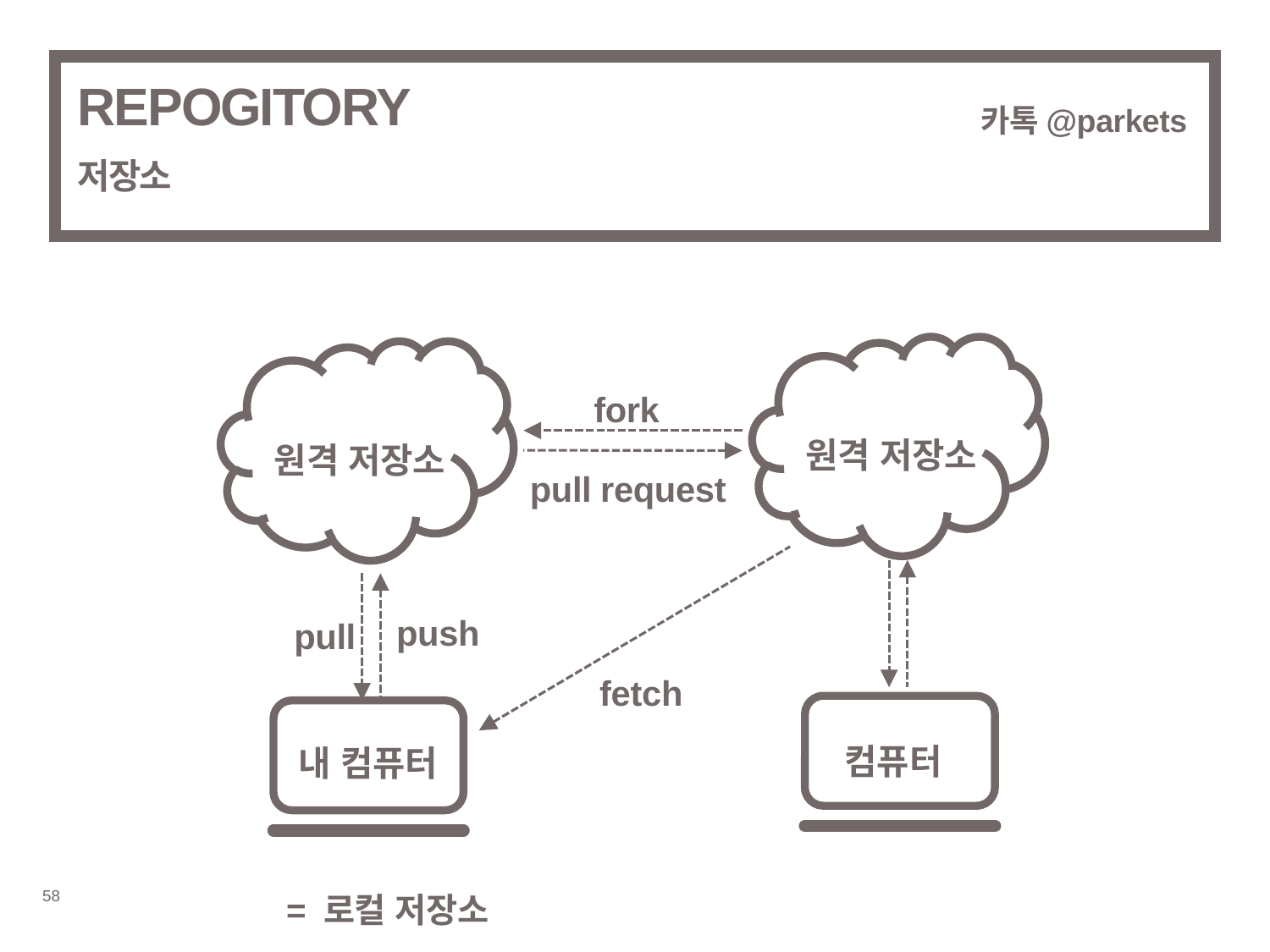

REPOGITORY
저장소
카톡@parkets

fork
원격 저장소
원격 저장소
pull request
push
pull
fetch

컴퓨터
내 컴퓨터
= 로컬 저장소